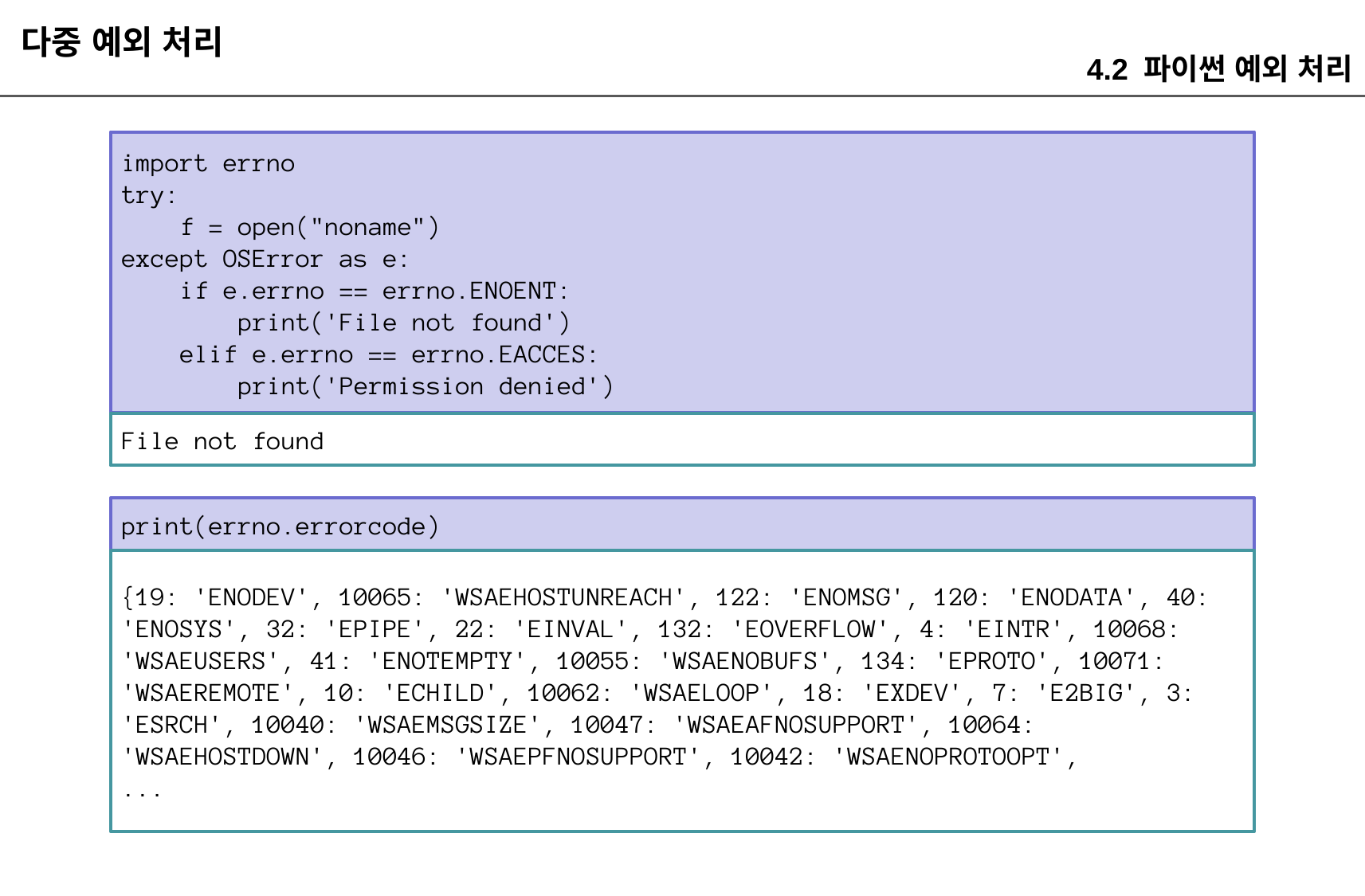

다중 예외 처리
4.2 파이썬 예외 처리
import errno
try:
    f = open("noname")
except OSError as e:
    if e.errno == errno.ENOENT:
        print('File not found')
    elif e.errno == errno.EACCES:
        print('Permission denied')
File not found
print(errno.errorcode)
{19: 'ENODEV', 10065: 'WSAEHOSTUNREACH', 122: 'ENOMSG', 120: 'ENODATA', 40: 'ENOSYS', 32: 'EPIPE', 22: 'EINVAL', 132: 'EOVERFLOW', 4: 'EINTR', 10068: 'WSAEUSERS', 41: 'ENOTEMPTY', 10055: 'WSAENOBUFS', 134: 'EPROTO', 10071: 'WSAEREMOTE', 10: 'ECHILD', 10062: 'WSAELOOP', 18: 'EXDEV', 7: 'E2BIG', 3: 'ESRCH', 10040: 'WSAEMSGSIZE', 10047: 'WSAEAFNOSUPPORT', 10064: 'WSAEHOSTDOWN', 10046: 'WSAEPFNOSUPPORT', 10042: 'WSAENOPROTOOPT',
...